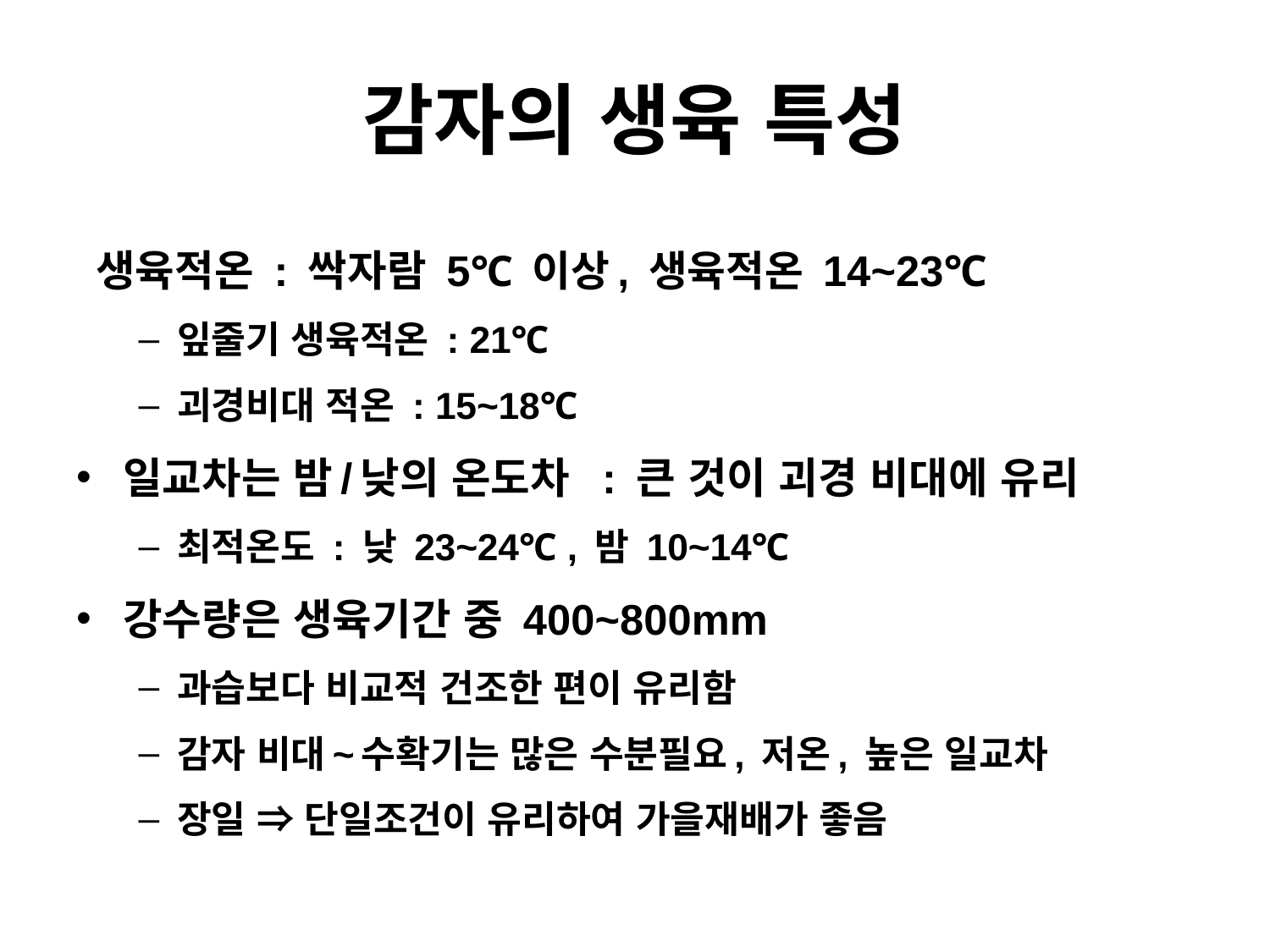

# 감자의 생육 특성
 생육적온 : 싹자람 5℃ 이상, 생육적온 14~23℃
잎줄기 생육적온 : 21℃
괴경비대 적온 : 15~18℃
일교차는 밤/낮의 온도차  : 큰 것이 괴경 비대에 유리
최적온도 : 낮 23~24℃ , 밤 10~14℃
강수량은 생육기간 중 400~800mm
과습보다 비교적 건조한 편이 유리함
감자 비대~수확기는 많은 수분필요, 저온, 높은 일교차
장일 ⇒ 단일조건이 유리하여 가을재배가 좋음